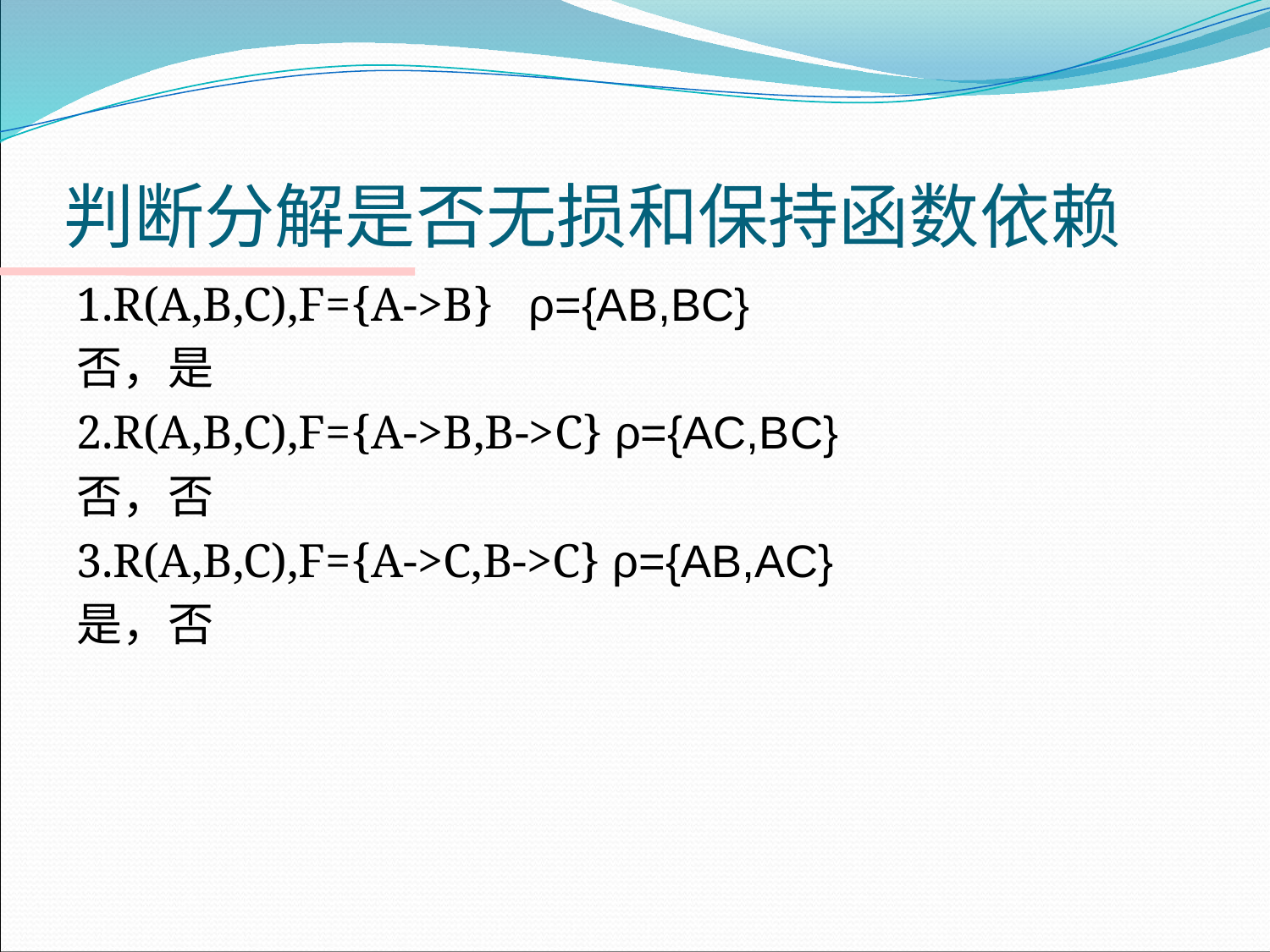

# 判断分解是否无损和保持函数依赖
1.R(A,B,C),F={A->B}   ρ={AB,BC}
否，是
2.R(A,B,C),F={A->B,B->C} ρ={AC,BC}
否，否
3.R(A,B,C),F={A->C,B->C} ρ={AB,AC}
是，否

661